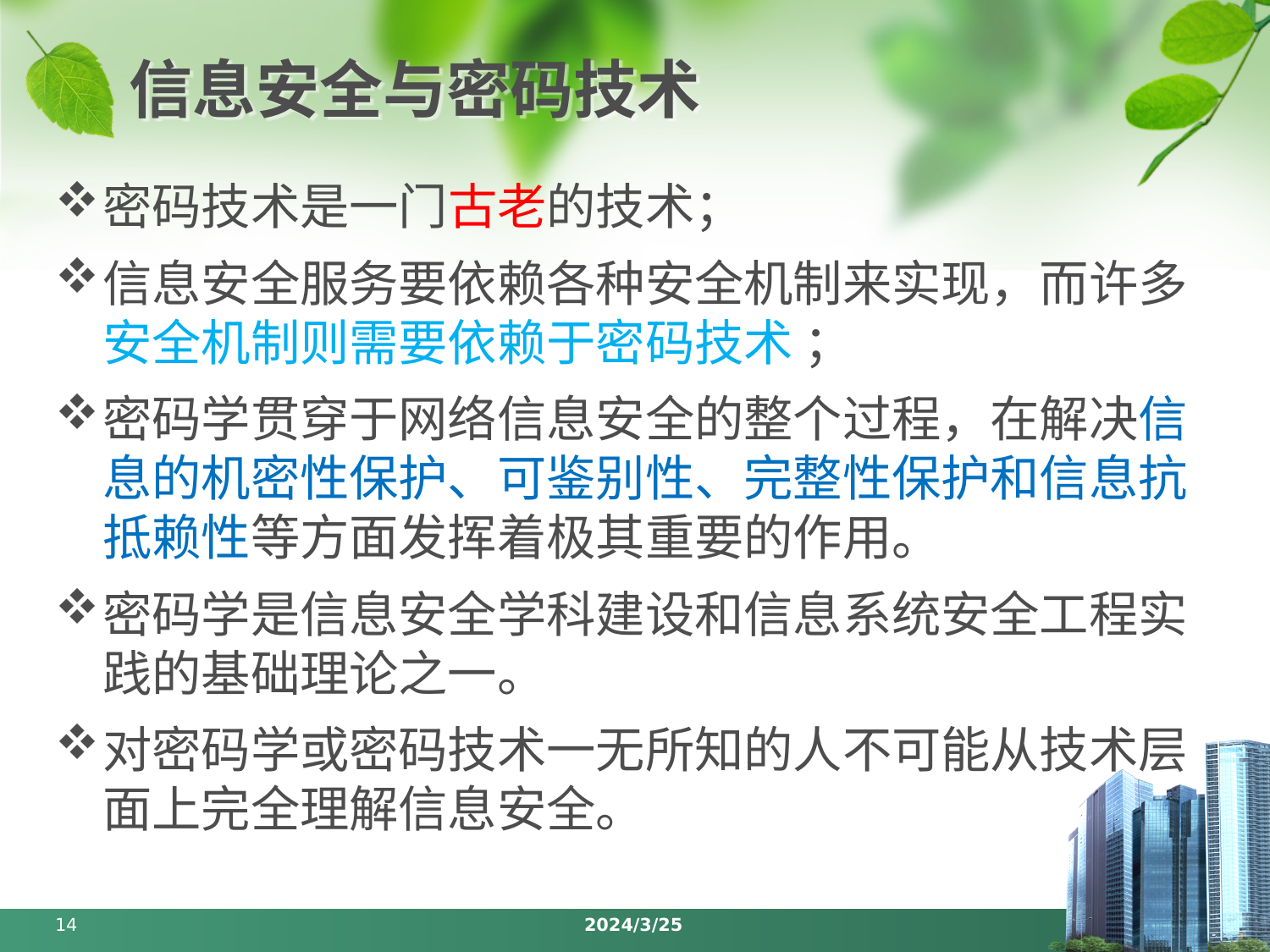

# 信息安全与密码技术
密码技术是一门古老的技术；
信息安全服务要依赖各种安全机制来实现，而许多安全机制则需要依赖于密码技术 ；
密码学贯穿于网络信息安全的整个过程，在解决信息的机密性保护、可鉴别性、完整性保护和信息抗抵赖性等方面发挥着极其重要的作用。
密码学是信息安全学科建设和信息系统安全工程实践的基础理论之一。
对密码学或密码技术一无所知的人不可能从技术层面上完全理解信息安全。

14
2024/3/25